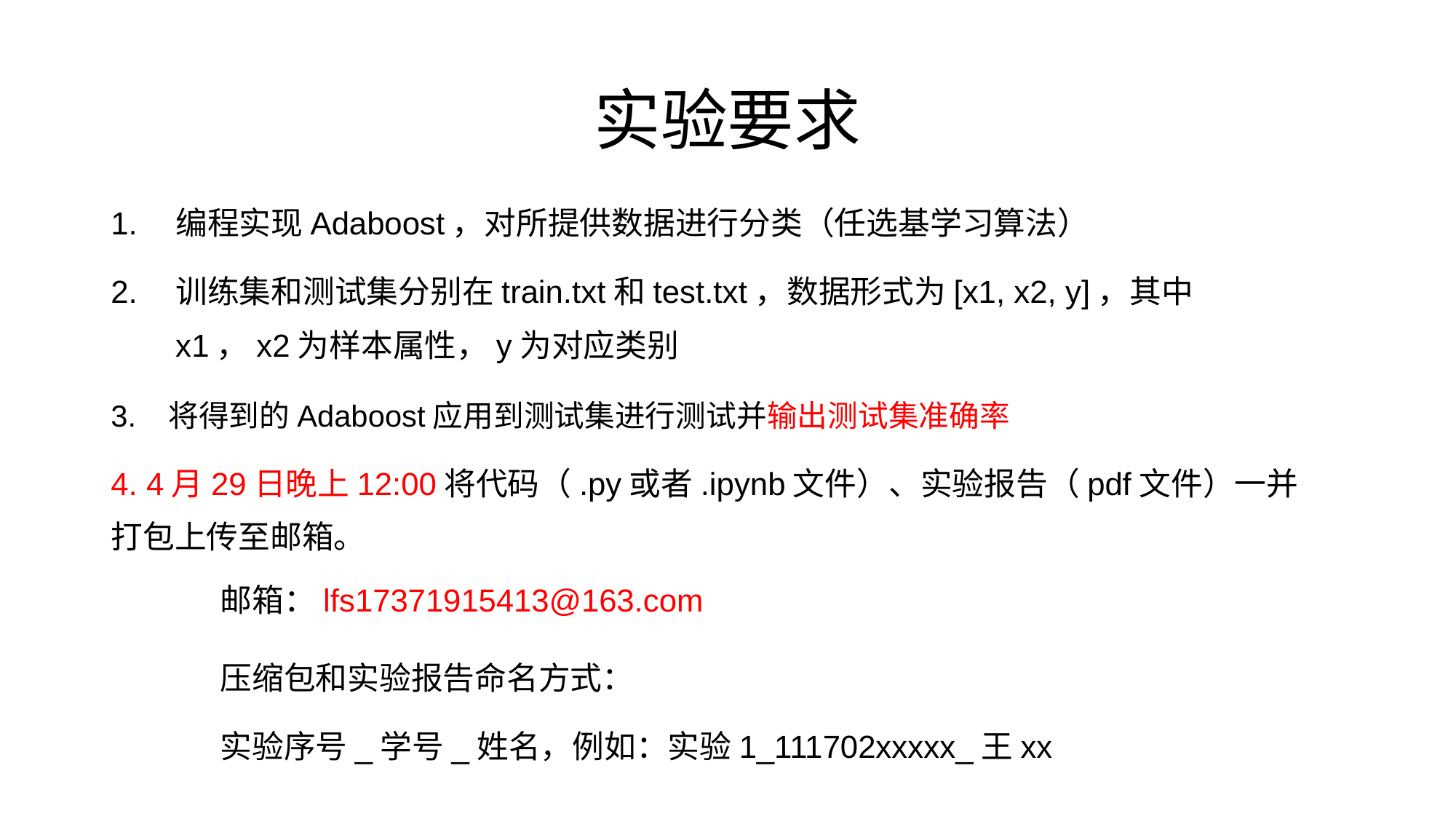

# 实验要求
编程实现Adaboost，对所提供数据进行分类（任选基学习算法）
训练集和测试集分别在train.txt和test.txt，数据形式为[x1, x2, y]，其中x1，x2为样本属性，y为对应类别
将得到的Adaboost应用到测试集进行测试并输出测试集准确率
4. 4月29日晚上12:00将代码（.py或者.ipynb文件）、实验报告（pdf文件）一并打包上传至邮箱。
	邮箱：lfs17371915413@163.com
     	压缩包和实验报告命名方式：
	实验序号_学号_姓名，例如：实验1_111702xxxxx_王xx